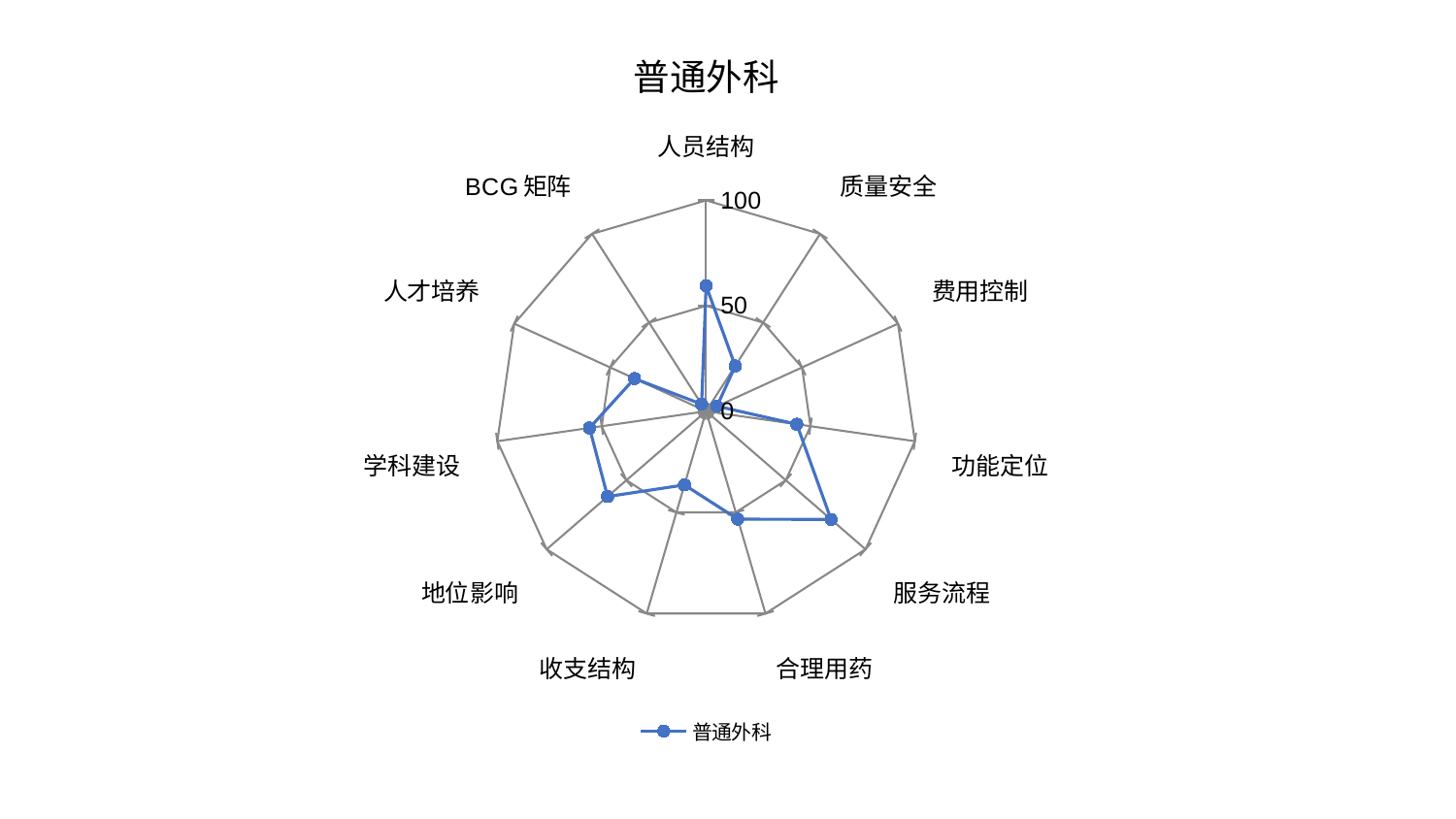

### Chart: 普通外科

| Category | 普通外科 |
|---|---|
| 人员结构 | 59.51865322494658 |
| 质量安全 | 25.542933943757085 |
| 费用控制 | 5.706673233401345 |
| 功能定位 | 43.43608852238782 |
| 服务流程 | 78.39145071439467 |
| 合理用药 | 53.33761862892658 |
| 收支结构 | 36.43076743684356 |
| 地位影响 | 61.81741805034622 |
| 学科建设 | 55.82915340741487 |
| 人才培养 | 37.34355280998432 |
| BCG矩阵 | 3.945731240637133 |
157